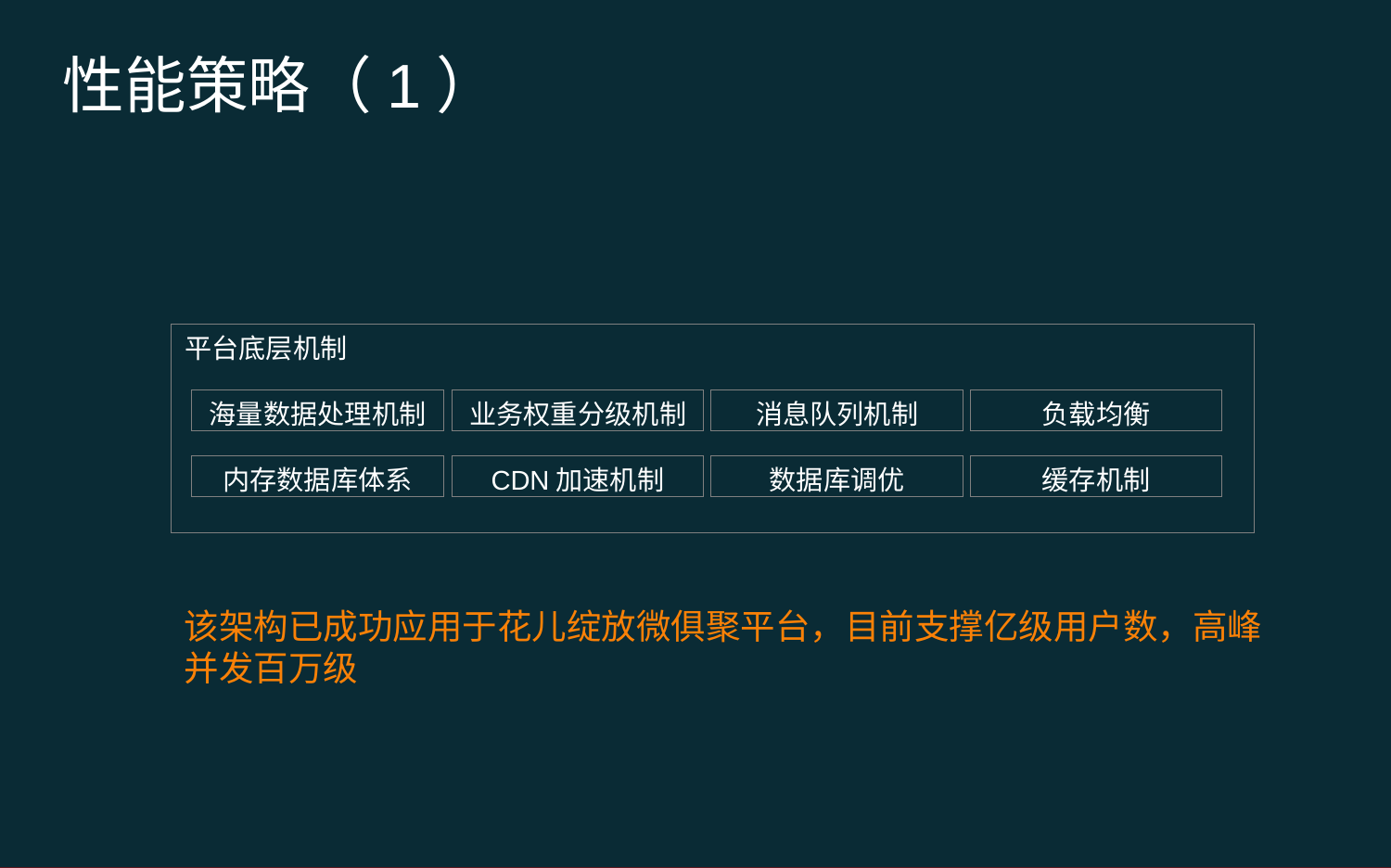

性能策略（1）
平台底层机制
海量数据处理机制
业务权重分级机制
消息队列机制
负载均衡
内存数据库体系
CDN加速机制
数据库调优
缓存机制
该架构已成功应用于花儿绽放微俱聚平台，目前支撑亿级用户数，高峰并发百万级